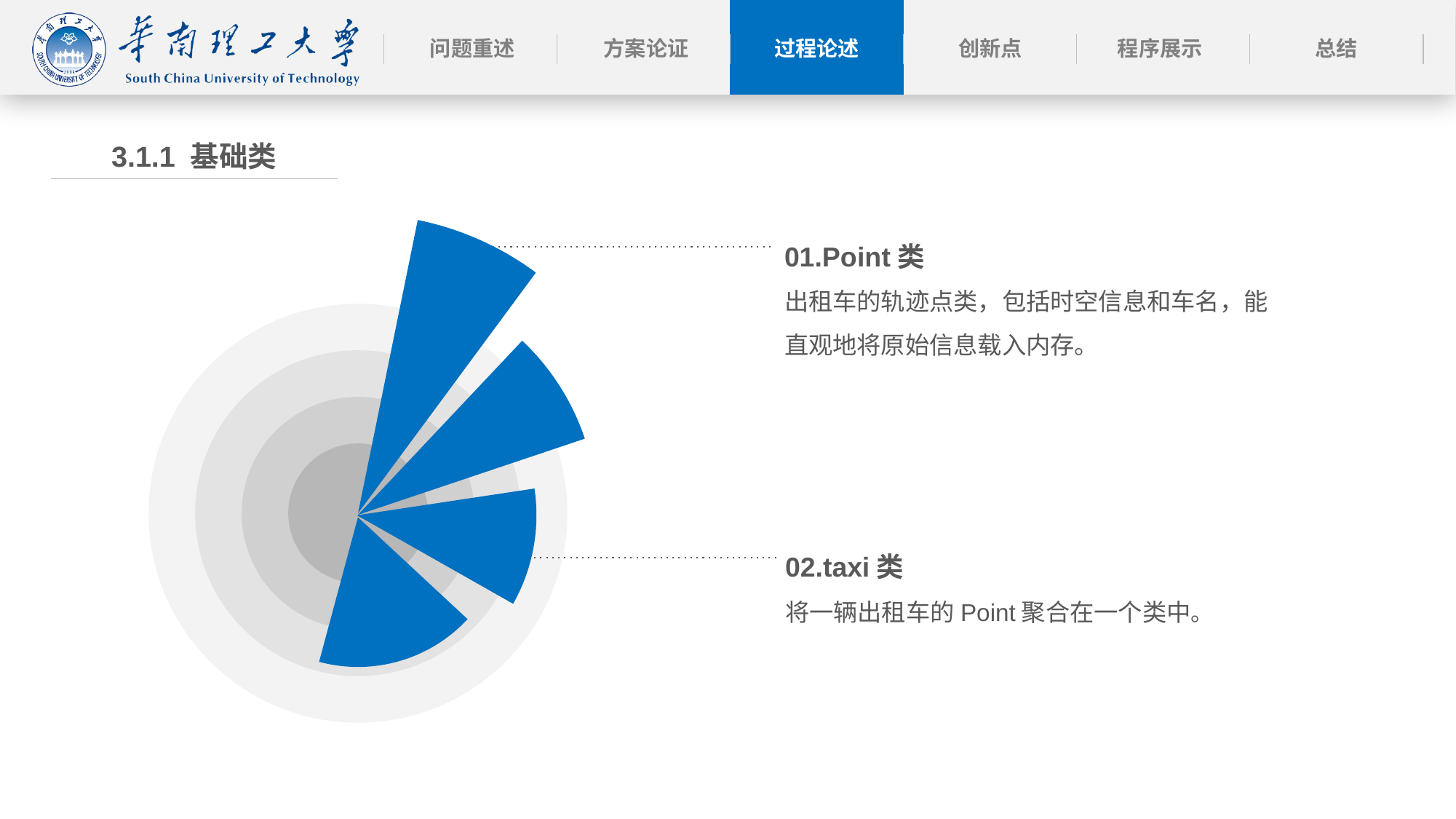

3.1.1 基础类

01.Point类
出租车的轨迹点类，包括时空信息和车名，能直观地将原始信息载入内存。

02.taxi类
将一辆出租车的Point聚合在一个类中。